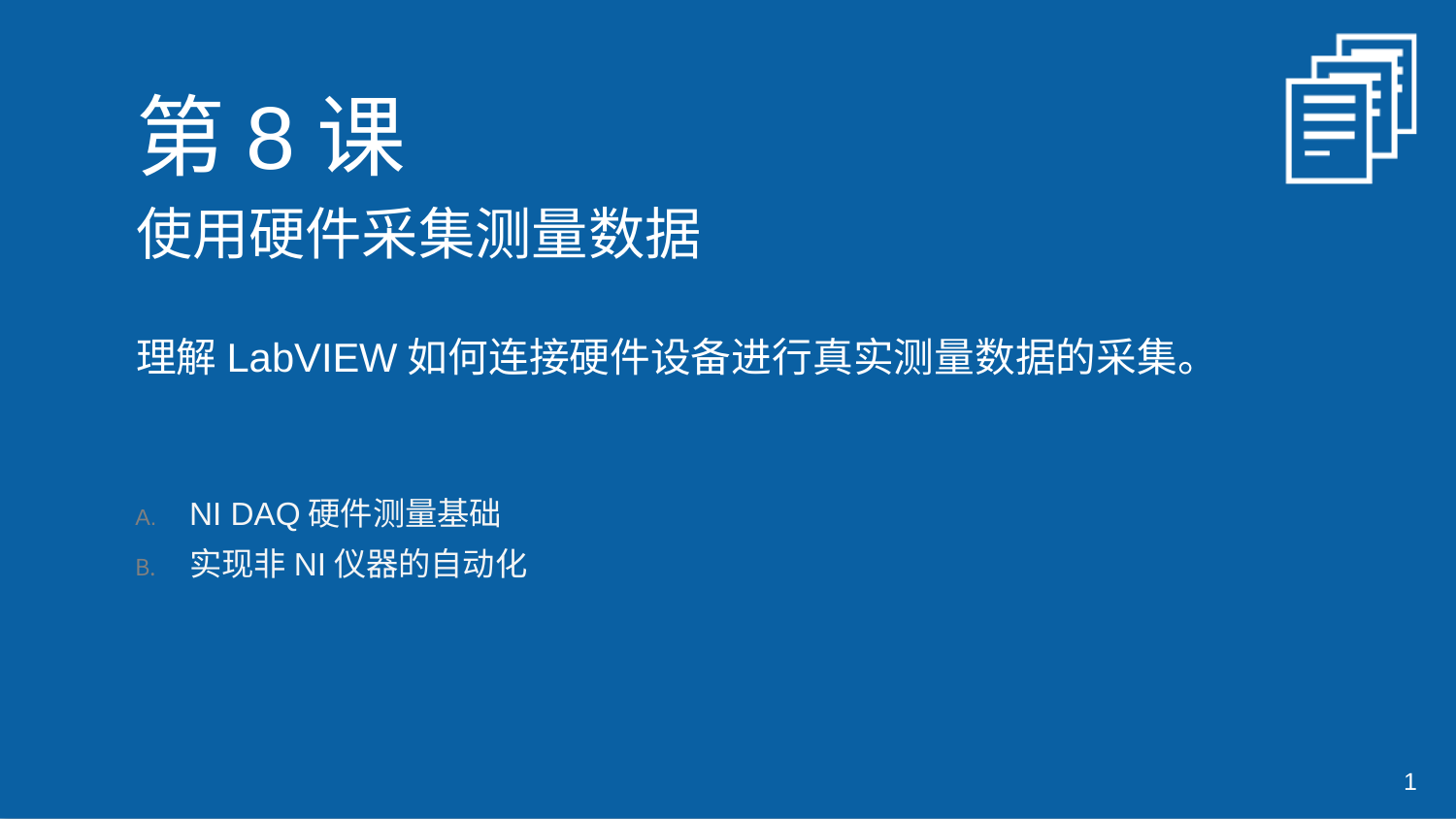

第8课
使用硬件采集测量数据

理解LabVIEW如何连接硬件设备进行真实测量数据的采集。
NI DAQ硬件测量基础
实现非NI仪器的自动化

1